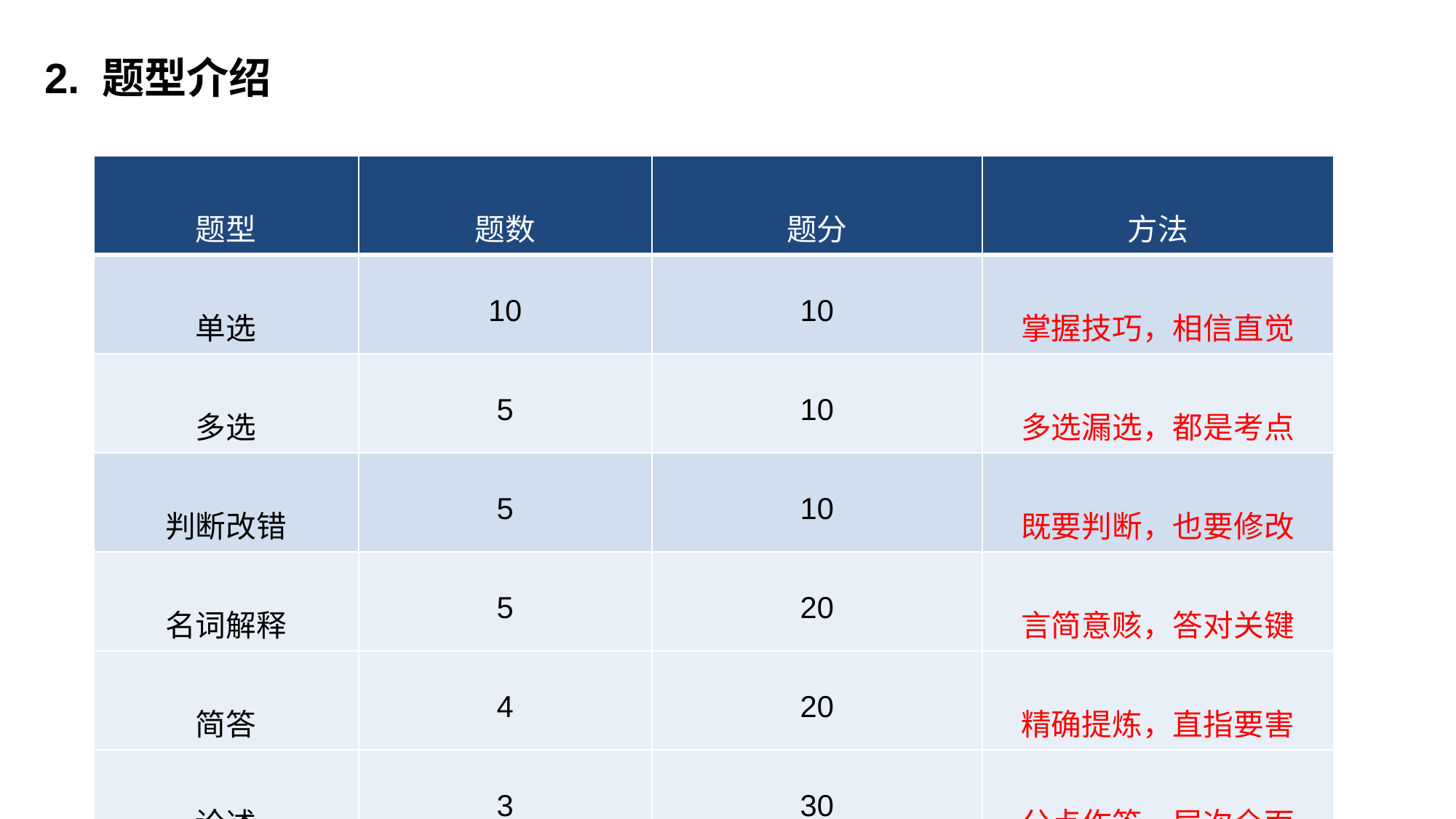

2. 题型介绍
| 题型 | 题数 | 题分 | 方法 |
| --- | --- | --- | --- |
| 单选 | 10 | 10 | 掌握技巧，相信直觉 |
| 多选 | 5 | 10 | 多选漏选，都是考点 |
| 判断改错 | 5 | 10 | 既要判断，也要修改 |
| 名词解释 | 5 | 20 | 言简意赅，答对关键 |
| 简答 | 4 | 20 | 精确提炼，直指要害 |
| 论述 | 3 | 30 | 分点作答，层次全面 |